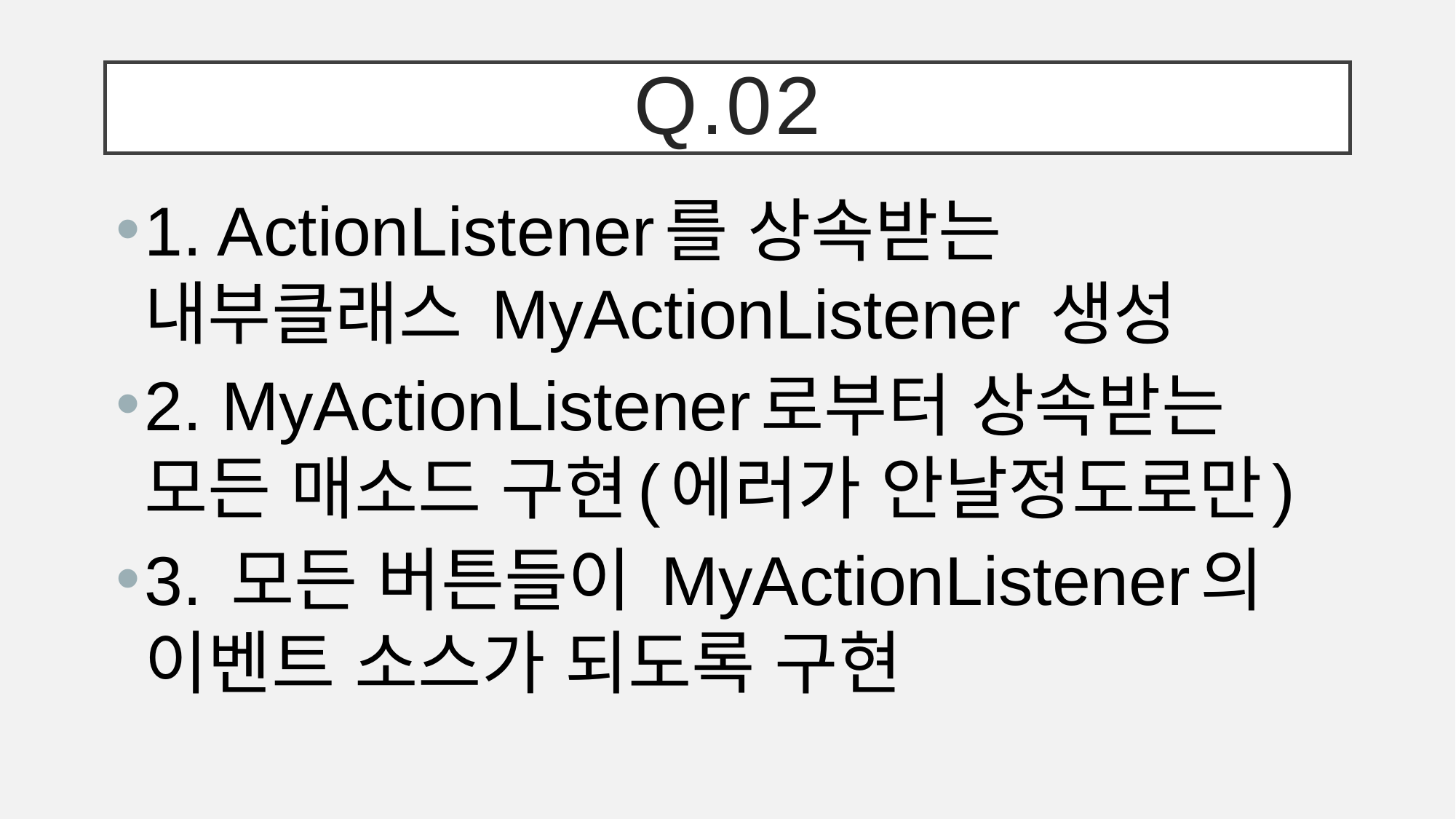

# Q.02
1. ActionListener를 상속받는 내부클래스 MyActionListener 생성
2. MyActionListener로부터 상속받는 모든 매소드 구현(에러가 안날정도로만)
3. 모든 버튼들이 MyActionListener의 이벤트 소스가 되도록 구현